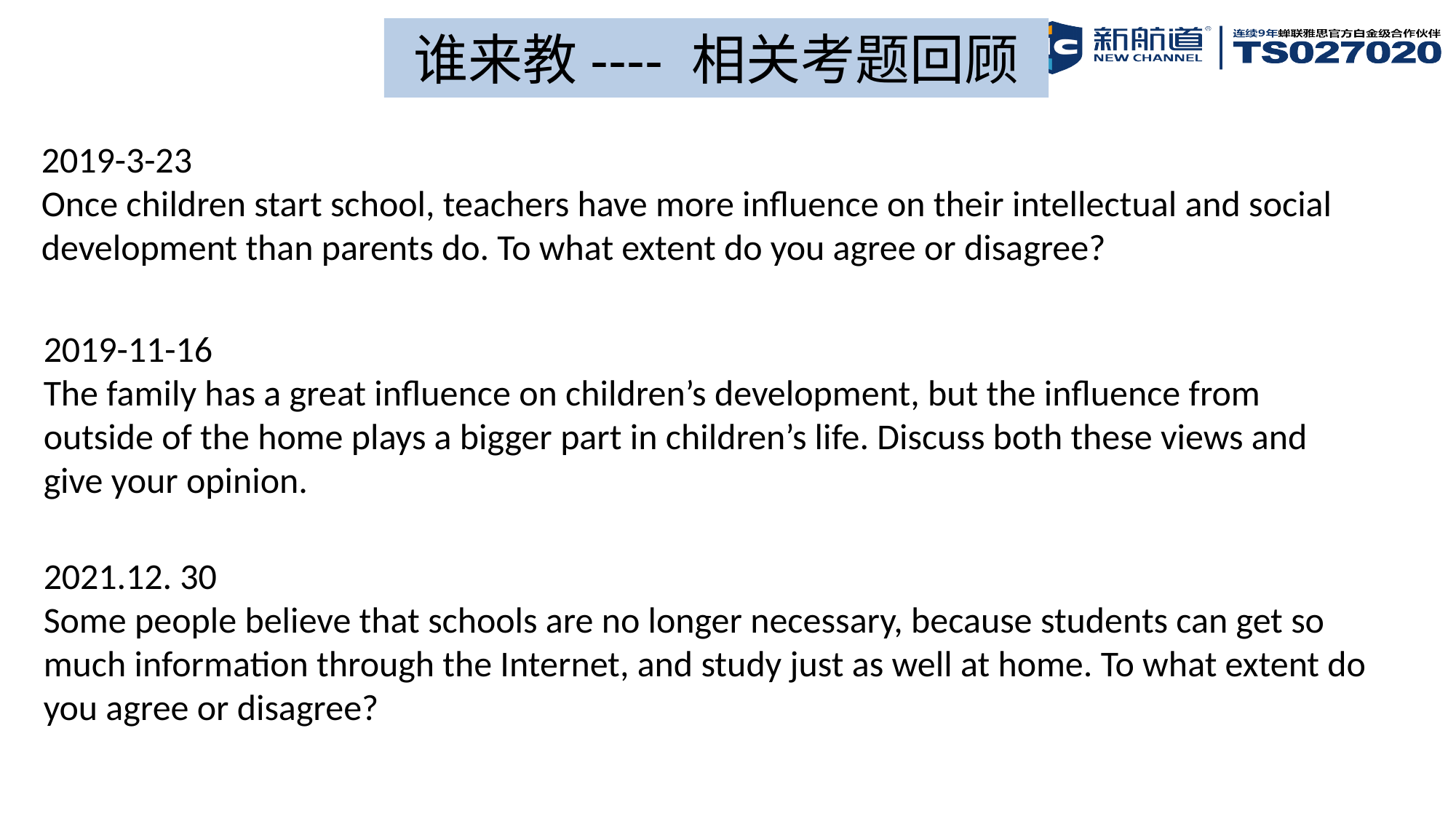

# 谁来教---- 相关考题回顾
2019-3-23
Once children start school, teachers have more influence on their intellectual and social development than parents do. To what extent do you agree or disagree?
2019-11-16 The family has a great influence on children’s development, but the influence from outside of the home plays a bigger part in children’s life. Discuss both these views and give your opinion.
2021.12. 30 Some people believe that schools are no longer necessary, because students can get so much information through the Internet, and study just as well at home. To what extent do you agree or disagree?